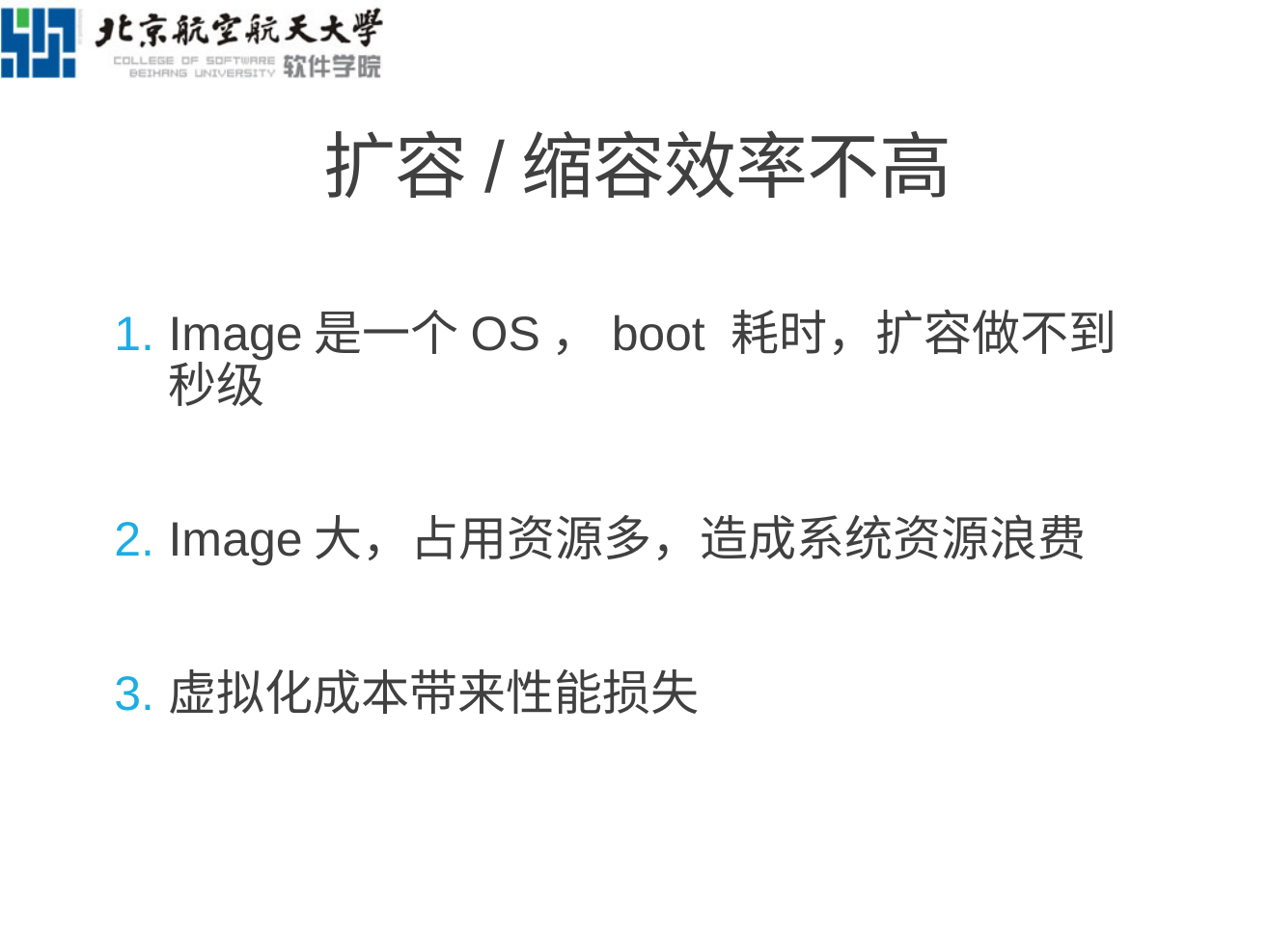

# 扩容/缩容效率不高

Image是一个OS，boot 耗时，扩容做不到秒级

Image大，占用资源多，造成系统资源浪费

虚拟化成本带来性能损失